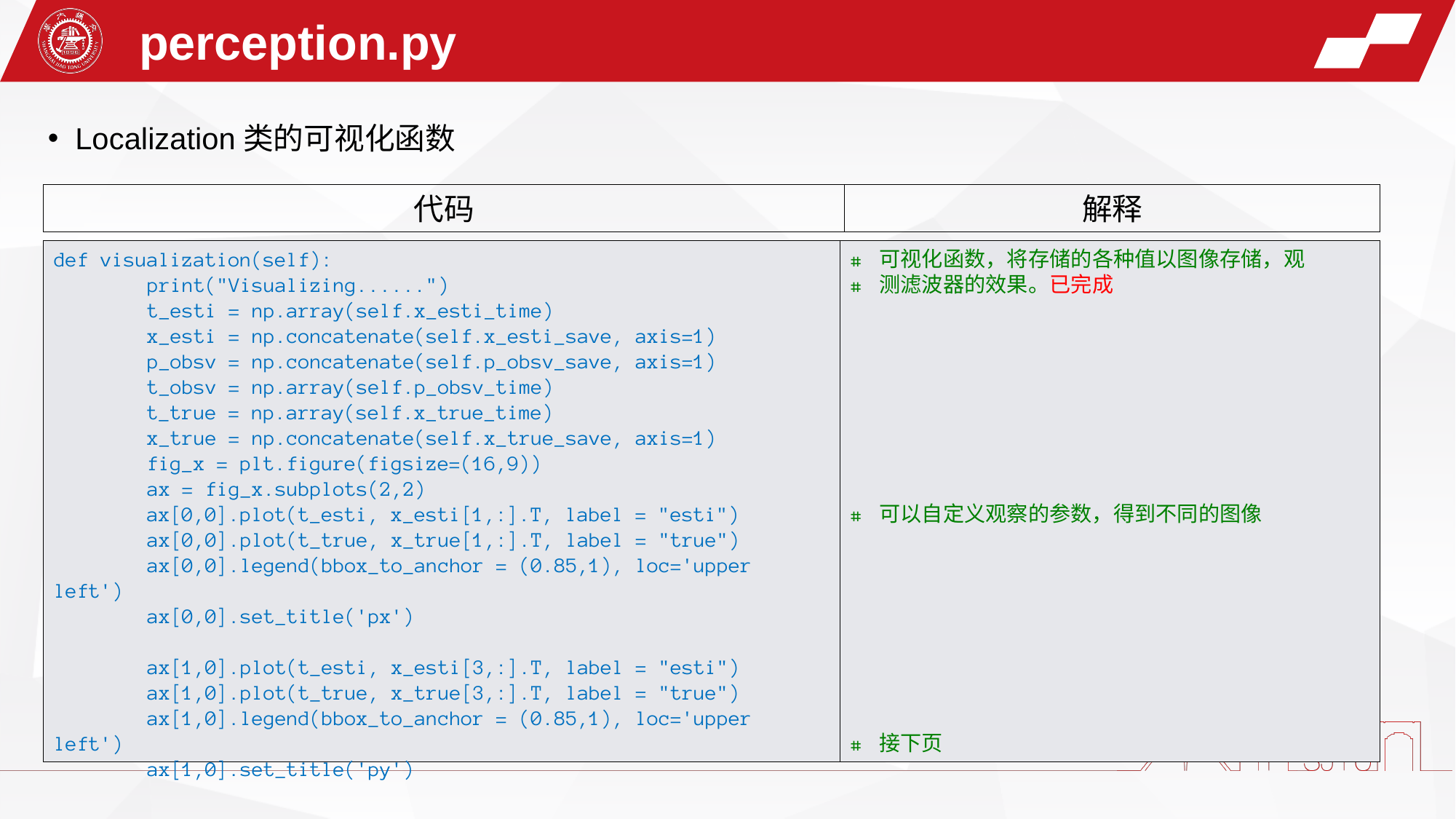

perception.py
Localization类的可视化函数
代码
解释
def visualization(self):
        print("Visualizing......")
        t_esti = np.array(self.x_esti_time)
        x_esti = np.concatenate(self.x_esti_save, axis=1)
        p_obsv = np.concatenate(self.p_obsv_save, axis=1)
        t_obsv = np.array(self.p_obsv_time)
        t_true = np.array(self.x_true_time)
        x_true = np.concatenate(self.x_true_save, axis=1)
        fig_x = plt.figure(figsize=(16,9))
        ax = fig_x.subplots(2,2)
        ax[0,0].plot(t_esti, x_esti[1,:].T, label = "esti")
        ax[0,0].plot(t_true, x_true[1,:].T, label = "true")
        ax[0,0].legend(bbox_to_anchor = (0.85,1), loc='upper left')
        ax[0,0].set_title('px')
        ax[1,0].plot(t_esti, x_esti[3,:].T, label = "esti")
        ax[1,0].plot(t_true, x_true[3,:].T, label = "true")
        ax[1,0].legend(bbox_to_anchor = (0.85,1), loc='upper left')
        ax[1,0].set_title('py')

# 可视化函数，将存储的各种值以图像存储，观
# 测滤波器的效果。已完成

# 可以自定义观察的参数，得到不同的图像

# 接下页